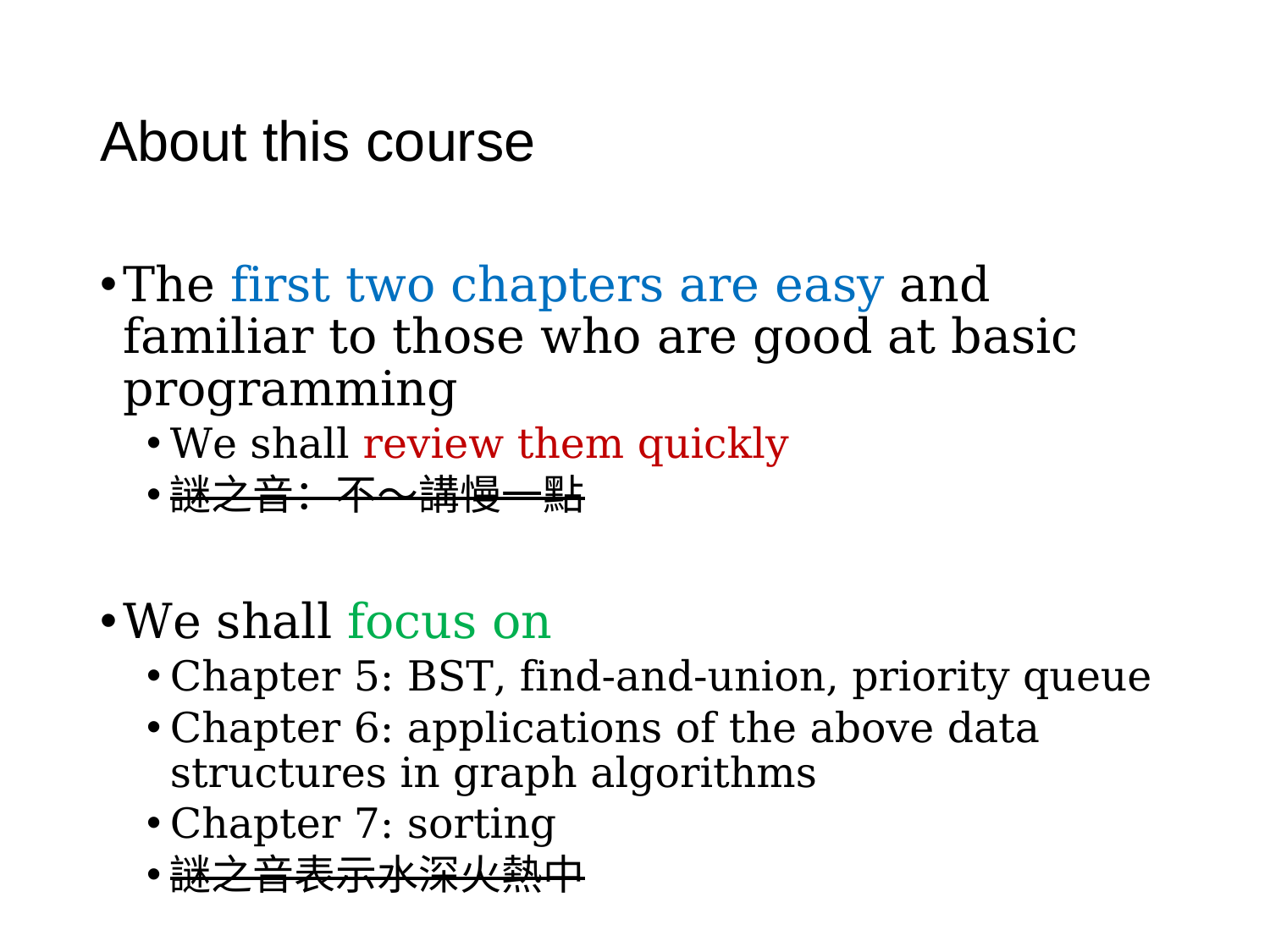

# About this course
The first two chapters are easy and familiar to those who are good at basic programming
We shall review them quickly
謎之音：不～講慢一點

We shall focus on
Chapter 5: BST, find-and-union, priority queue
Chapter 6: applications of the above data structures in graph algorithms
Chapter 7: sorting
謎之音表示水深火熱中